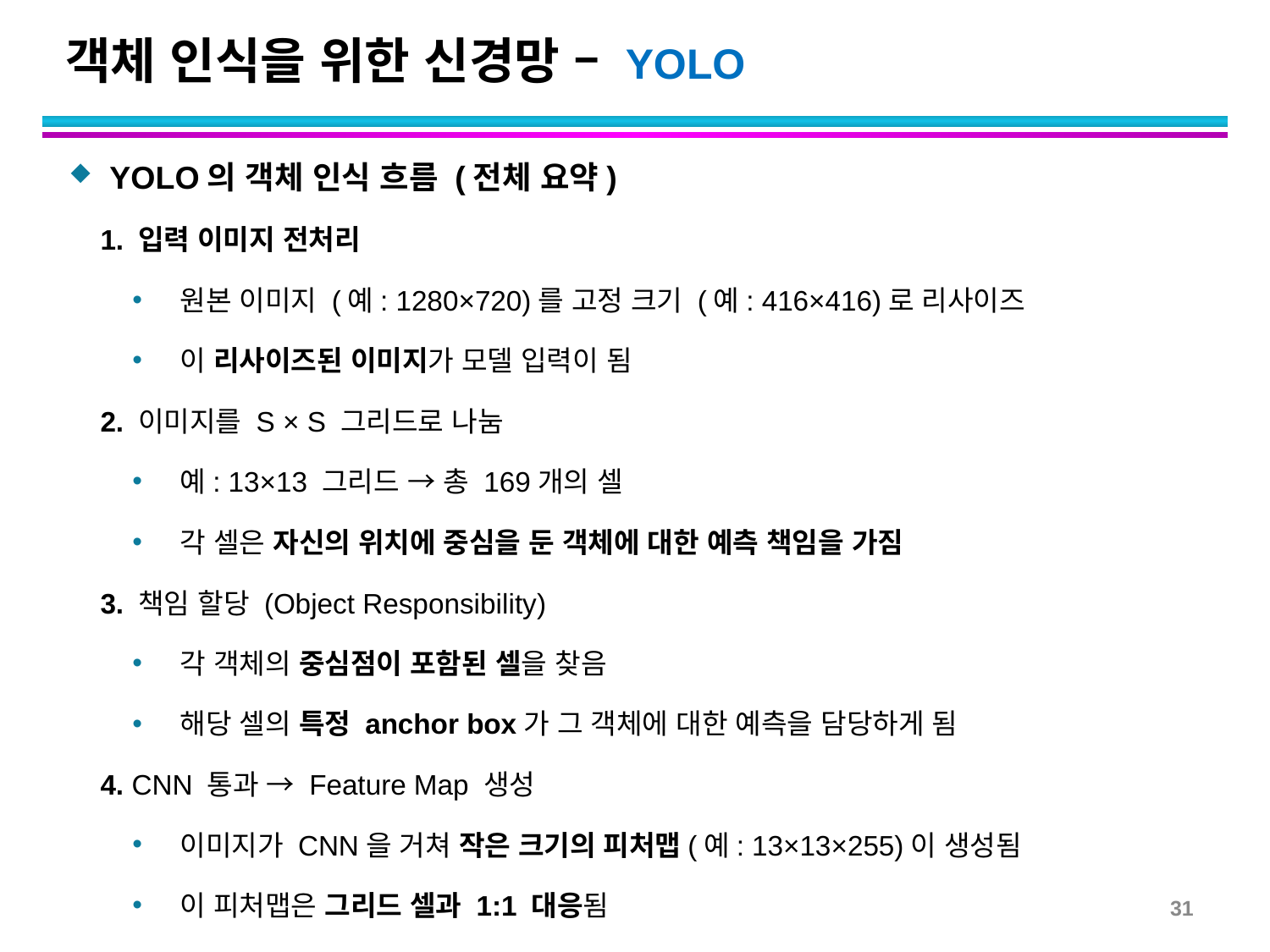

# 객체 인식을 위한 신경망 – YOLO
YOLO의 객체 인식 흐름 (전체 요약)
    1. 입력 이미지 전처리
원본 이미지 (예: 1280×720)를 고정 크기 (예: 416×416)로 리사이즈
이 리사이즈된 이미지가 모델 입력이 됨
    2. 이미지를 S × S 그리드로 나눔
예: 13×13 그리드 → 총 169개의 셀
각 셀은 자신의 위치에 중심을 둔 객체에 대한 예측 책임을 가짐
    3. 책임 할당 (Object Responsibility)
각 객체의 중심점이 포함된 셀을 찾음
해당 셀의 특정 anchor box가 그 객체에 대한 예측을 담당하게 됨
    4. CNN 통과 → Feature Map 생성
이미지가 CNN을 거쳐 작은 크기의 피처맵(예: 13×13×255)이 생성됨
이 피처맵은 그리드 셀과 1:1 대응됨
31